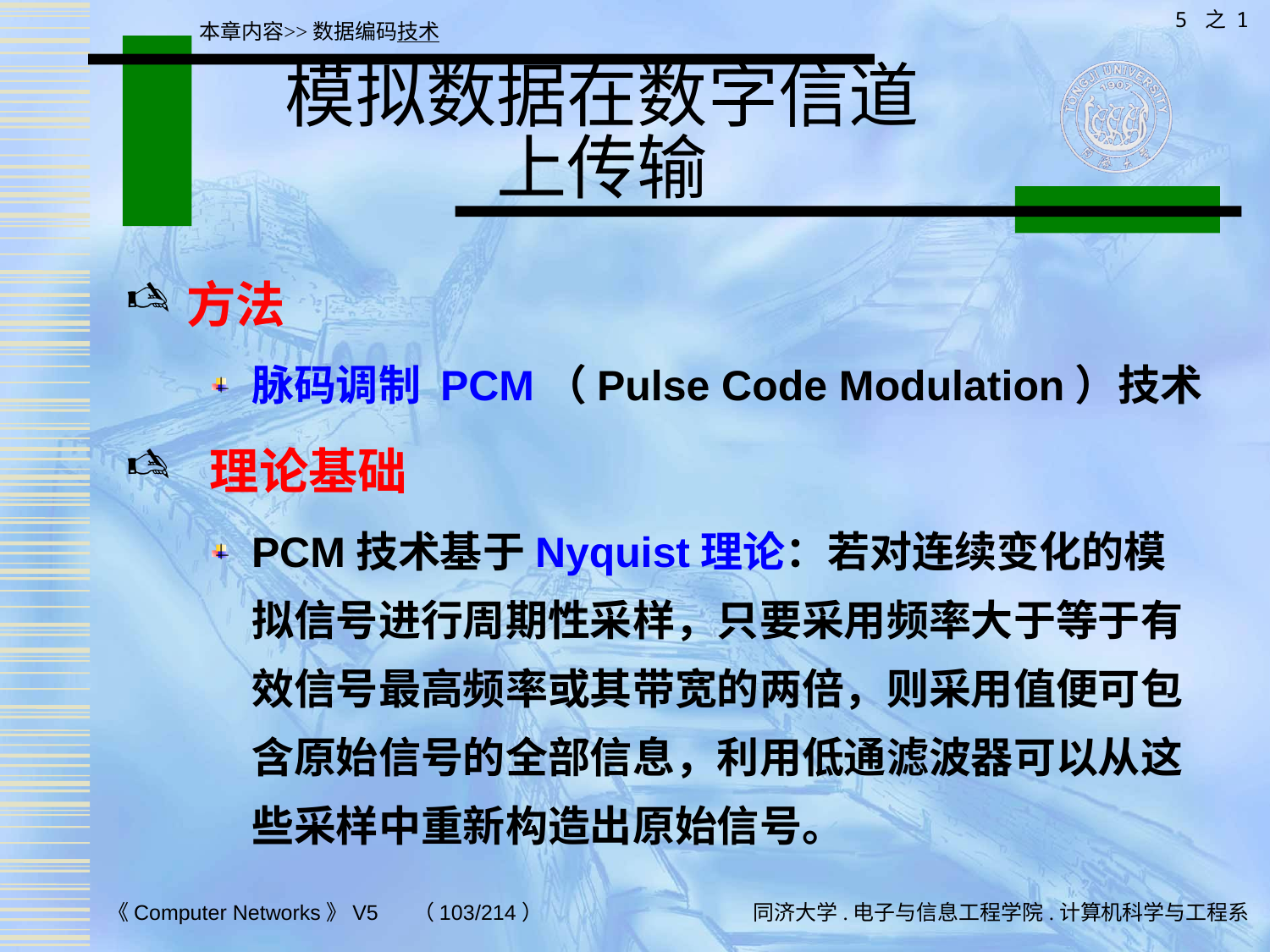

5 之 1
本章内容>>数据编码技术
# 模拟数据在数字信道 上传输
方法
脉码调制 PCM（Pulse Code Modulation）技术
 理论基础
PCM技术基于Nyquist理论：若对连续变化的模拟信号进行周期性采样，只要采用频率大于等于有效信号最高频率或其带宽的两倍，则采用值便可包含原始信号的全部信息，利用低通滤波器可以从这些采样中重新构造出原始信号。